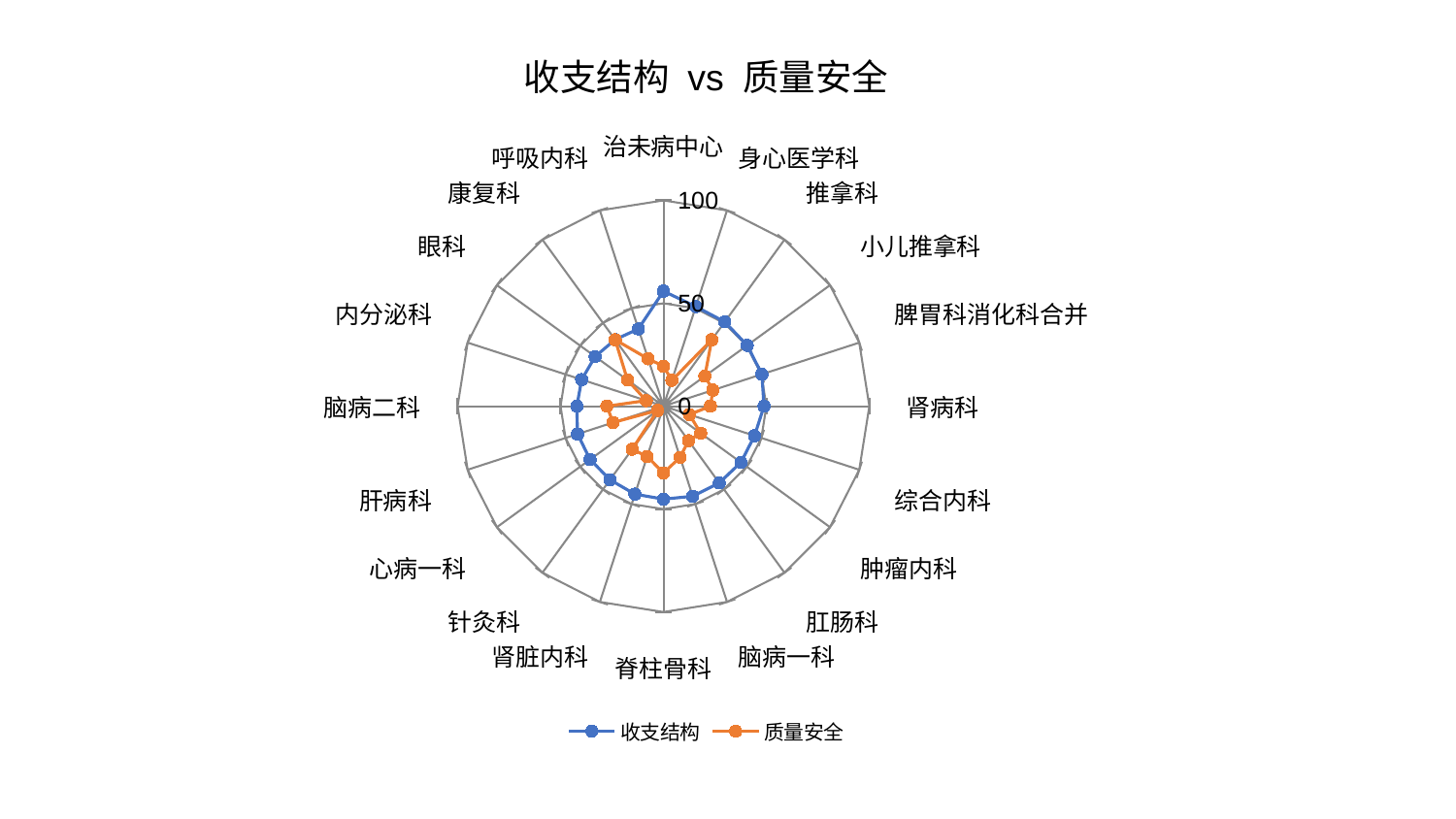

### Chart: 收支结构 vs 质量安全

| Category | 收支结构 | 质量安全 |
|---|---|---|
| 治未病中心 | 55.897779422189586 | 19.440408201944745 |
| 身心医学科 | 50.88027047713301 | 13.200194736168228 |
| 推拿科 | 50.67890006418836 | 39.90282418108755 |
| 小儿推拿科 | 50.306280232079715 | 24.830385350709793 |
| 脾胃科消化科合并 | 50.27853666411523 | 25.235234628650765 |
| 肾病科 | 48.85781462098681 | 22.822269961248917 |
| 综合内科 | 46.528746951998144 | 13.235211029760595 |
| 肿瘤内科 | 46.49043204853246 | 22.353523004666002 |
| 肛肠科 | 46.10653505729812 | 20.710711451964308 |
| 脑病一科 | 46.027339554523714 | 26.13012548748502 |
| 脊柱骨科 | 45.15597041179469 | 32.43799282738998 |
| 肾脏内科 | 44.9558557936254 | 25.72417999723595 |
| 针灸科 | 44.20744132652655 | 25.82809193949263 |
| 心病一科 | 44.047589633216084 | 3.4891164258022975 |
| 肝病科 | 43.88609946328319 | 25.75631241488444 |
| 脑病二科 | 42.07166798919455 | 27.491261950537222 |
| 内分泌科 | 41.78631622217026 | 8.791682080844422 |
| 眼科 | 41.052118435018116 | 21.602360450674578 |
| 康复科 | 39.98143668750646 | 39.883887559494944 |
| 呼吸内科 | 39.484387373993144 | 24.227014969227696 |
130